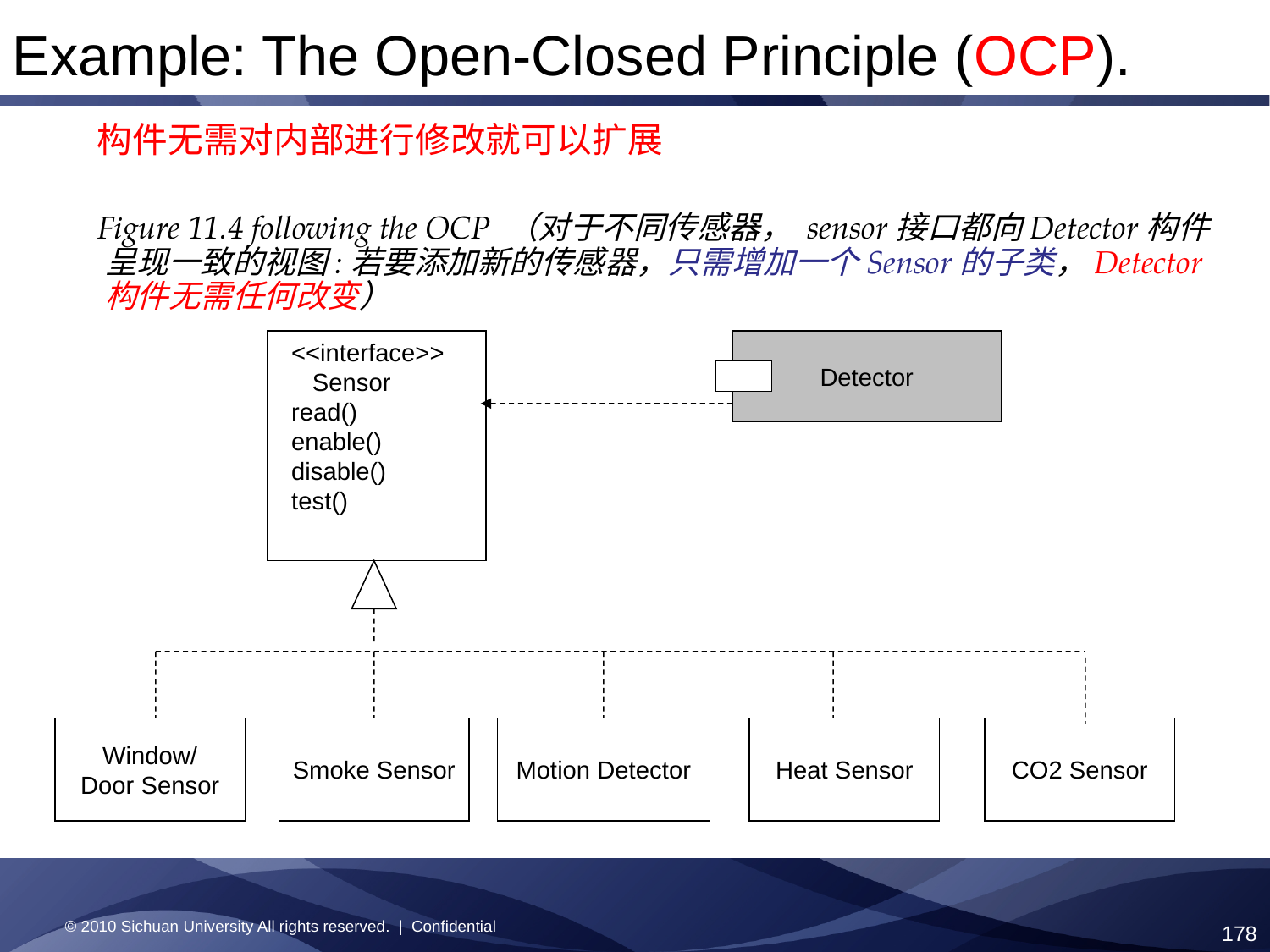

Example: The Open-Closed Principle (OCP).
    构件无需对内部进行修改就可以扩展

     Figure 11.4 following the OCP （对于不同传感器， sensor接口都向Detector构件呈现一致的视图:若要添加新的传感器，只需增加一个Sensor的子类，Detector构件无需任何改变）

<<interface>>
   Sensor
read()
enable()
disable()
test()
Detector

Window/
Door Sensor
Smoke Sensor
Motion Detector
Heat Sensor
CO2 Sensor
© 2010 Sichuan University All rights reserved.  |  Confidential
178